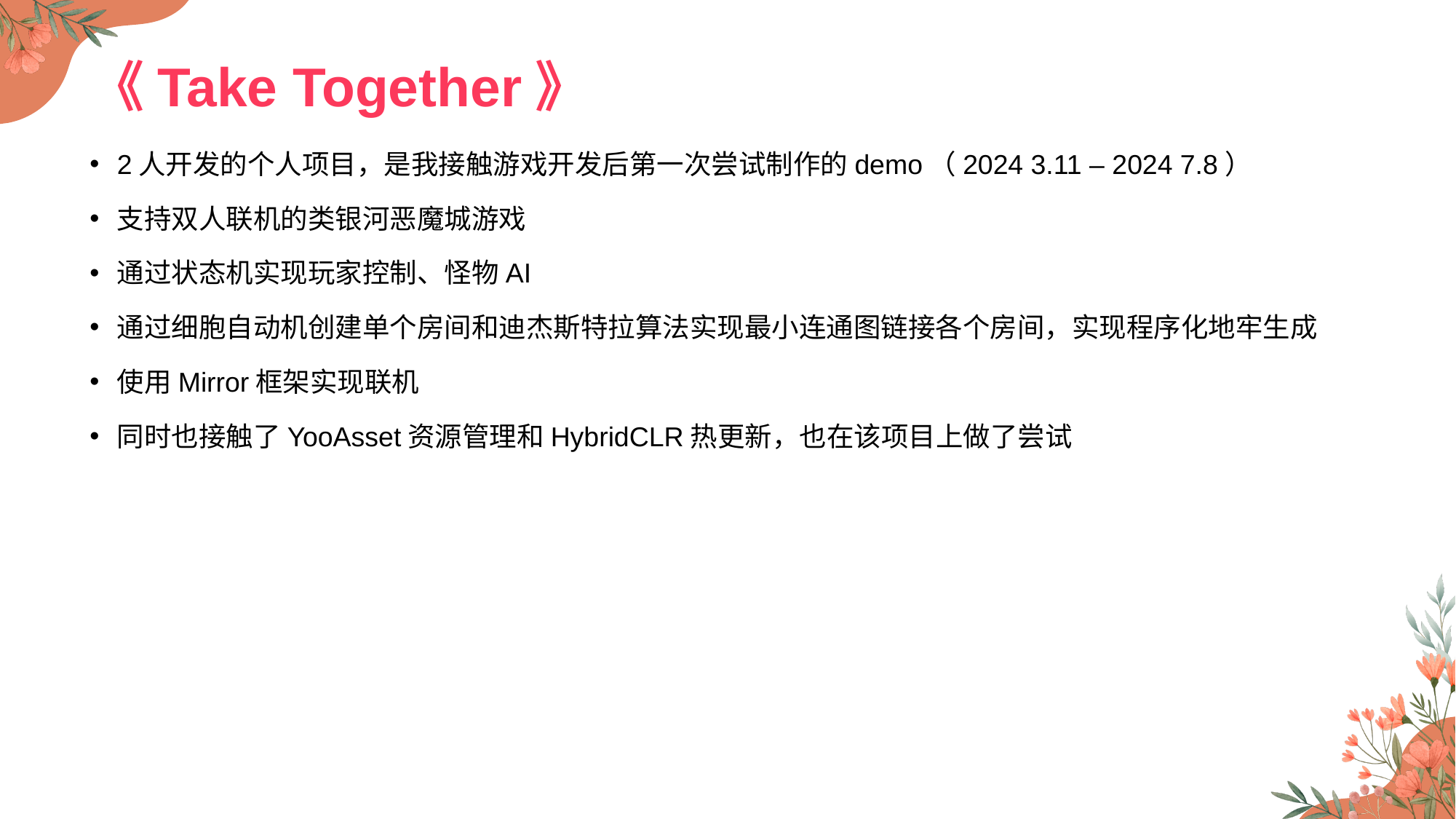

# 《Take Together》
2人开发的个人项目，是我接触游戏开发后第一次尝试制作的demo（2024 3.11 – 2024 7.8）
支持双人联机的类银河恶魔城游戏
通过状态机实现玩家控制、怪物AI
通过细胞自动机创建单个房间和迪杰斯特拉算法实现最小连通图链接各个房间，实现程序化地牢生成
使用Mirror框架实现联机
同时也接触了YooAsset资源管理和HybridCLR热更新，也在该项目上做了尝试